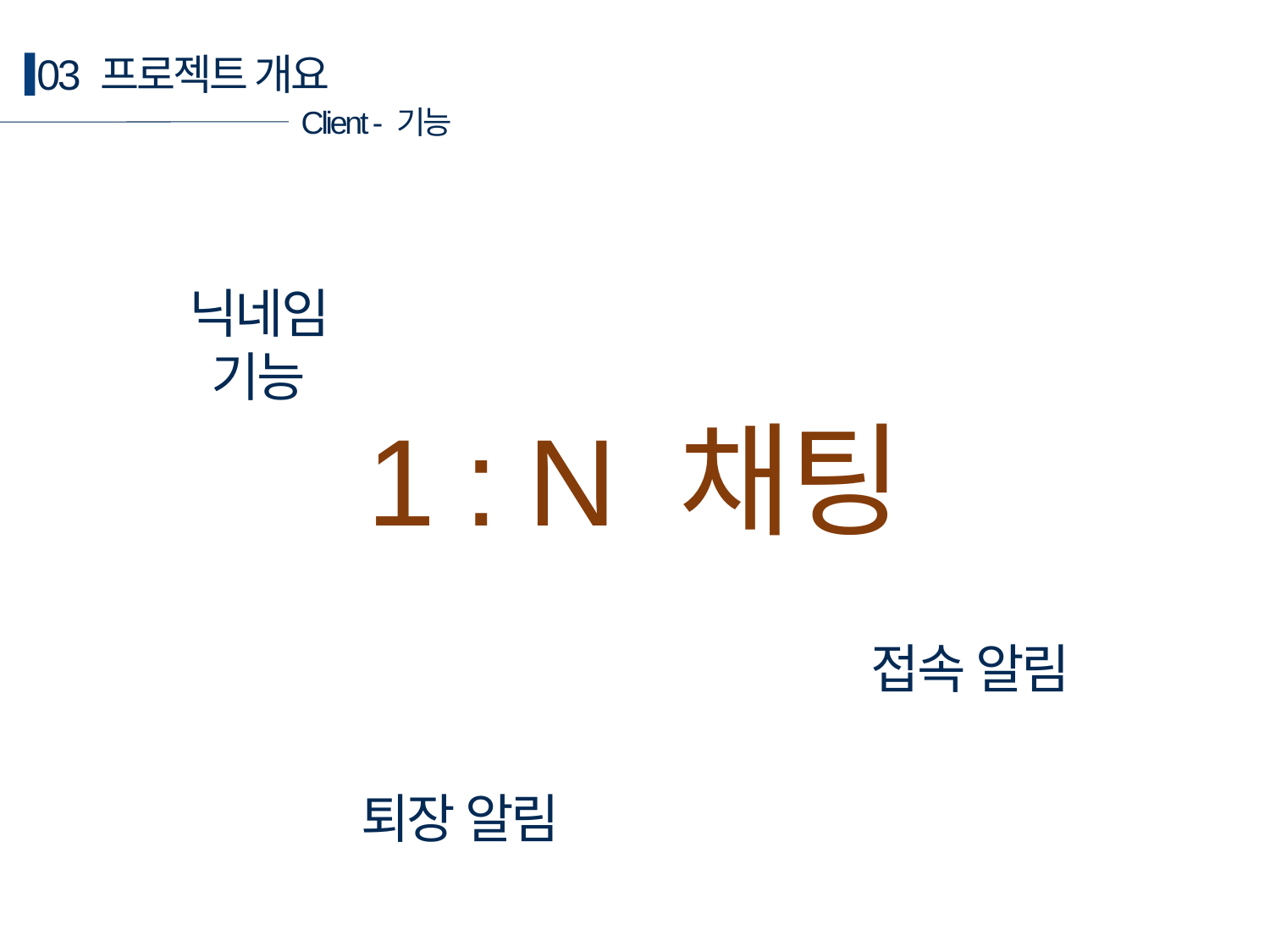

03 프로젝트 개요

Client - 기능
닉네임 기능
1 : N 채팅
접속 알림
퇴장 알림